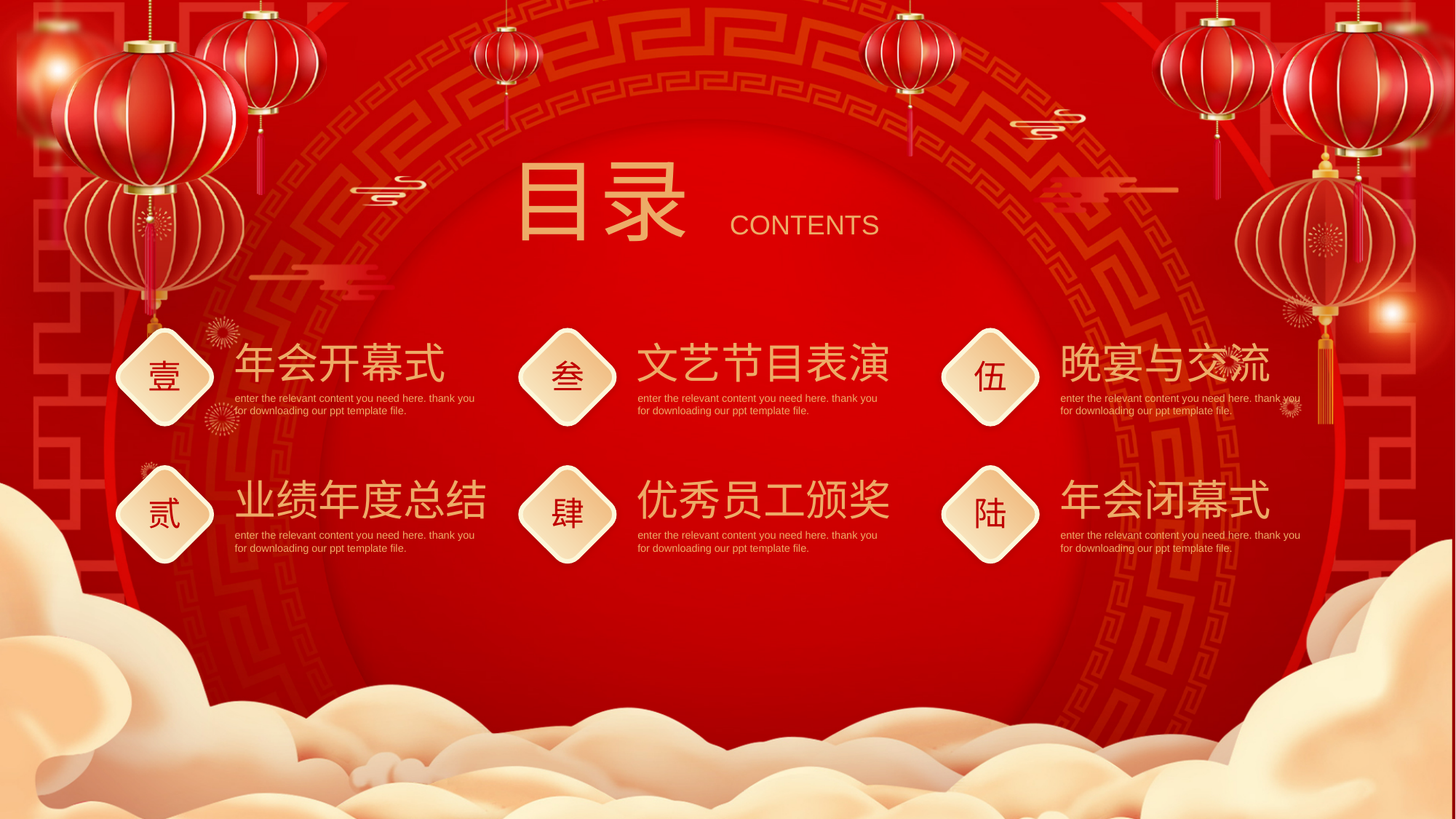

目录
CONTENTS
年会开幕式

壹
enter the relevant content you need here. thank you for downloading our ppt template file.
文艺节目表演

叁
enter the relevant content you need here. thank you for downloading our ppt template file.
晚宴与交流

伍
enter the relevant content you need here. thank you for downloading our ppt template file.
业绩年度总结

贰
enter the relevant content you need here. thank you for downloading our ppt template file.
优秀员工颁奖

肆
enter the relevant content you need here. thank you for downloading our ppt template file.
年会闭幕式

陆
enter the relevant content you need here. thank you for downloading our ppt template file.